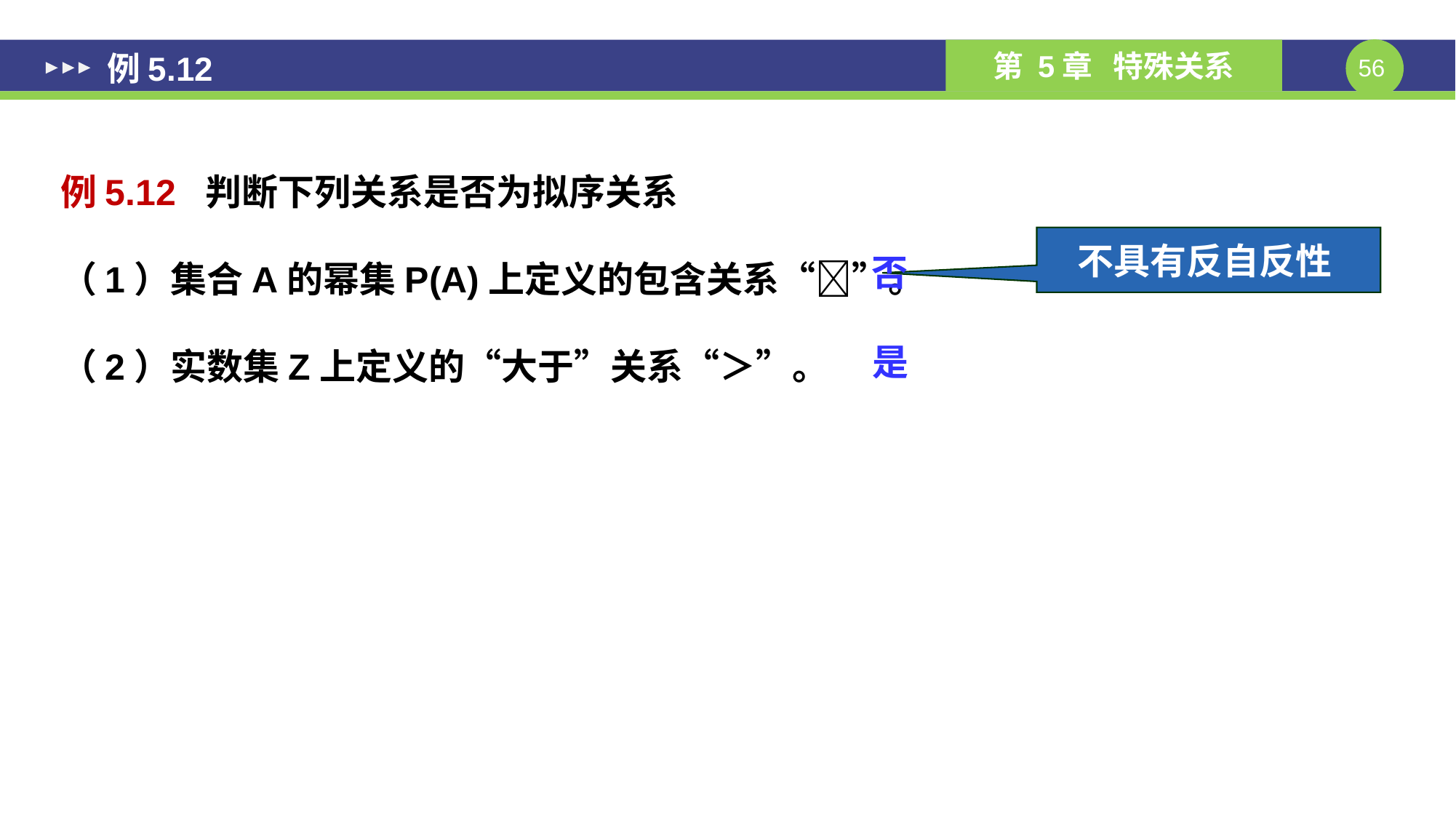

# 例5.12
例5.12  判断下列关系是否为拟序关系
（1）集合A的幂集P(A)上定义的包含关系“⊆”。
（2）实数集Z上定义的“大于”关系“＞”。
否
不具有反自反性
是